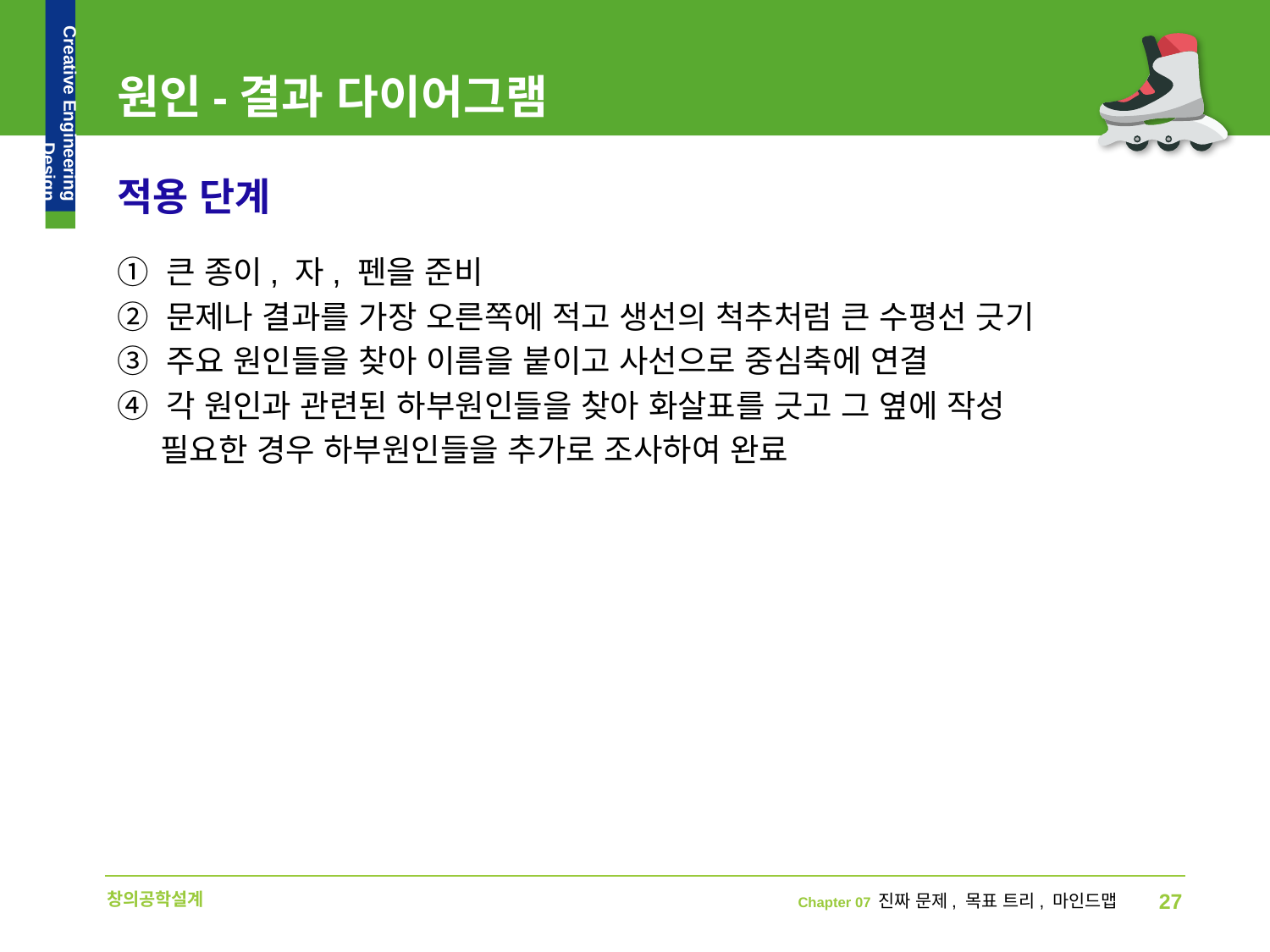

# 원인-결과 다이어그램
적용 단계
① 큰 종이, 자, 펜을 준비
② 문제나 결과를 가장 오른쪽에 적고 생선의 척추처럼 큰 수평선 긋기
③ 주요 원인들을 찾아 이름을 붙이고 사선으로 중심축에 연결
④ 각 원인과 관련된 하부원인들을 찾아 화살표를 긋고 그 옆에 작성
필요한 경우 하부원인들을 추가로 조사하여 완료